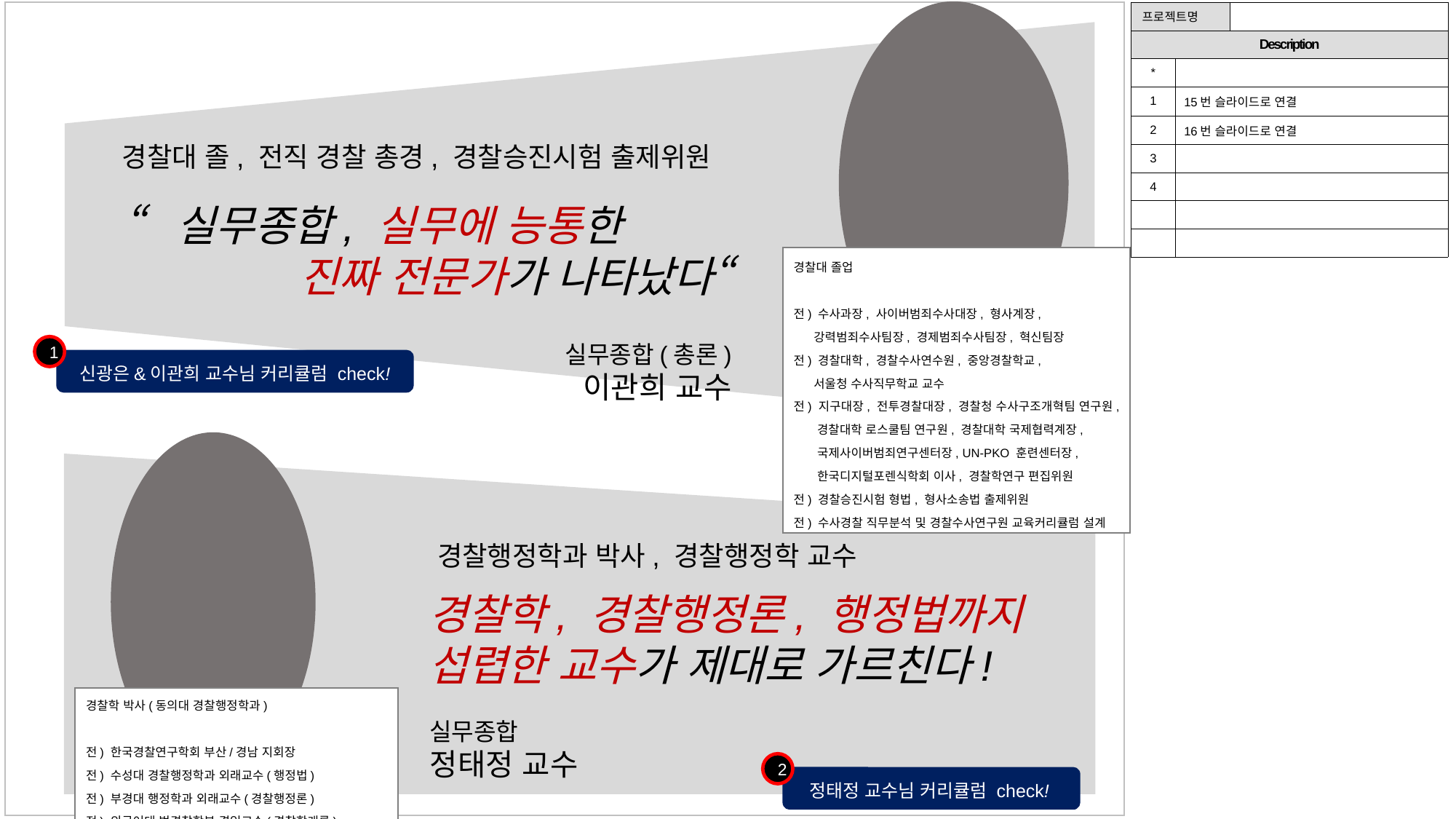

| 프로젝트명 |  |  |
| --- | --- | --- |
| Description |  |  |
| \* |  |  |
| 1 | 15번 슬라이드로 연결 |  |
| 2 | 16번 슬라이드로 연결 |  |
| 3 |  |  |
| 4 |  |  |
|  |  |  |
|  |  |  |
경찰대 졸, 전직 경찰 총경, 경찰승진시험 출제위원
“실무종합, 실무에 능통한
              진짜 전문가가 나타났다“
경찰대 졸업

전) 수사과장, 사이버범죄수사대장, 형사계장,
     강력범죄수사팀장, 경제범죄수사팀장, 혁신팀장
전) 경찰대학, 경찰수사연수원, 중앙경찰학교,
     서울청 수사직무학교 교수
전) 지구대장, 전투경찰대장, 경찰청 수사구조개혁팀 연구원,
      경찰대학 로스쿨팀 연구원, 경찰대학 국제협력계장,
      국제사이버범죄연구센터장, UN-PKO 훈련센터장,
      한국디지털포렌식학회 이사, 경찰학연구 편집위원
전) 경찰승진시험 형법, 형사소송법 출제위원
전) 수사경찰 직무분석 및 경찰수사연구원 교육커리큘럼 설계
실무종합(총론)
이관희 교수
1

신광은&이관희 교수님 커리큘럼 check!

경찰행정학과 박사, 경찰행정학 교수
경찰학, 경찰행정론, 행정법까지
섭렵한 교수가 제대로 가르친다!
경찰학 박사(동의대 경찰행정학과)

전) 한국경찰연구학회 부산/경남 지회장
전) 수성대 경찰행정학과 외래교수(행정법)
전) 부경대 행정학과 외래교수(경찰행정론)
전) 외국어대 법경찰학부 겸임교수(경찰학개론)
실무종합
정태정 교수
2

정태정 교수님 커리큘럼 check!